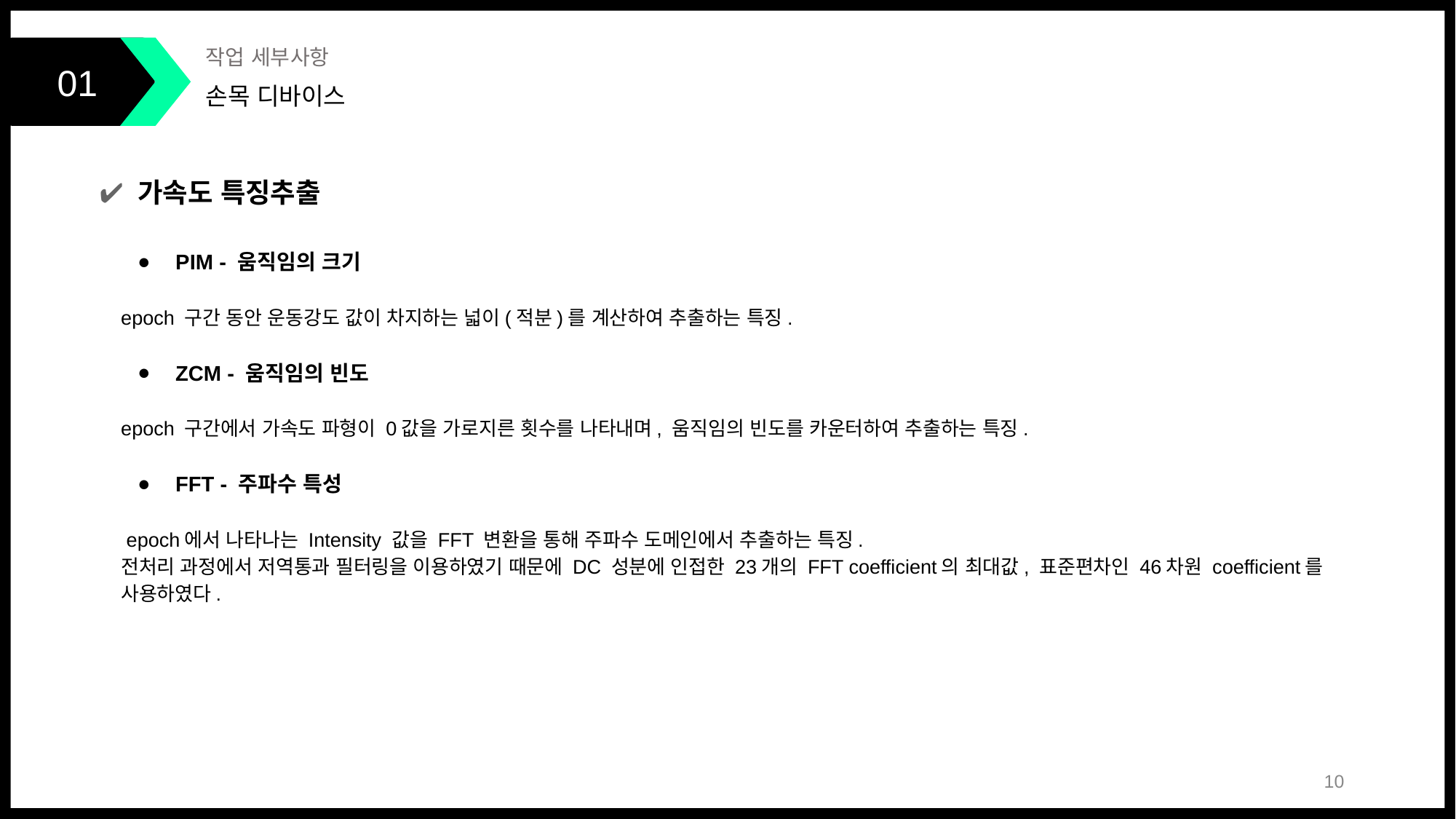

01
작업 세부사항
손목 디바이스
✔ 가속도 특징추출
PIM - 움직임의 크기
epoch 구간 동안 운동강도 값이 차지하는 넓이(적분)를 계산하여 추출하는 특징.
ZCM - 움직임의 빈도
epoch 구간에서 가속도 파형이 0값을 가로지른 횟수를 나타내며, 움직임의 빈도를 카운터하여 추출하는 특징.
FFT - 주파수 특성
 epoch에서 나타나는 Intensity 값을 FFT 변환을 통해 주파수 도메인에서 추출하는 특징.
전처리 과정에서 저역통과 필터링을 이용하였기 때문에 DC 성분에 인접한 23개의 FFT coefficient의 최대값, 표준편차인 46차원 coefficient를 사용하였다.
10